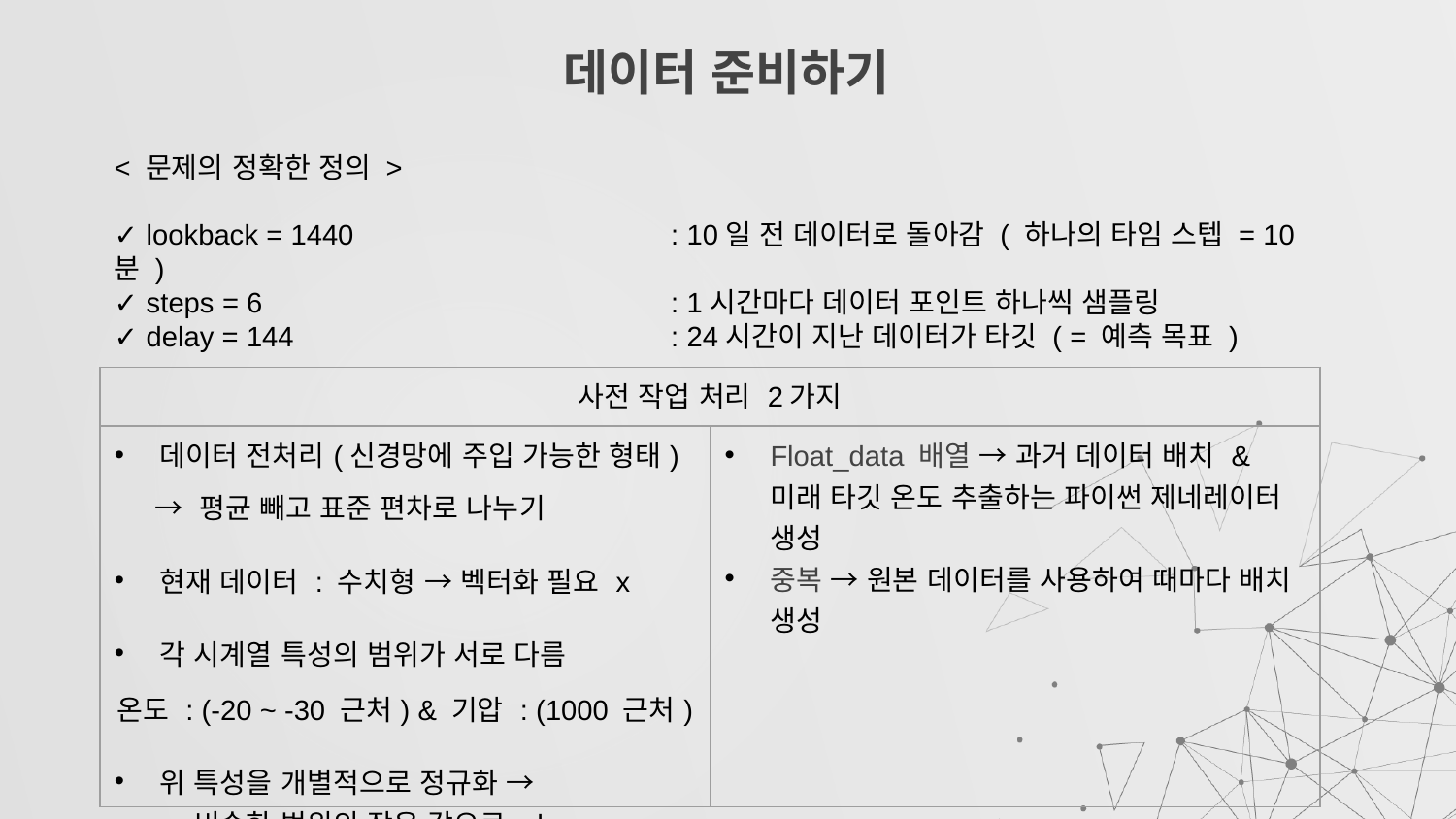

# 데이터 준비하기
< 문제의 정확한 정의 >

✓ lookback = 1440 		               : 10일 전 데이터로 돌아감 ( 하나의 타임 스텝 = 10분 )
✓ steps = 6 		               : 1시간마다 데이터 포인트 하나씩 샘플링
✓ delay = 144 		               : 24시간이 지난 데이터가 타깃 ( = 예측 목표 )
| 사전 작업 처리 2가지 |  |
| --- | --- |
| 데이터 전처리(신경망에 주입 가능한 형태) → 평균 빼고 표준 편차로 나누기 현재 데이터 : 수치형 → 벡터화 필요 x 각 시계열 특성의 범위가 서로 다름 온도 : (-20 ~ -30 근처) & 기압 : (1000 근처) 위 특성을 개별적으로 정규화 → 비슷한 범위의 작은 값으로 change | Float\_data 배열 → 과거 데이터 배치 & 미래 타깃 온도 추출하는 파이썬 제네레이터 생성 중복 → 원본 데이터를 사용하여 때마다 배치 생성 |